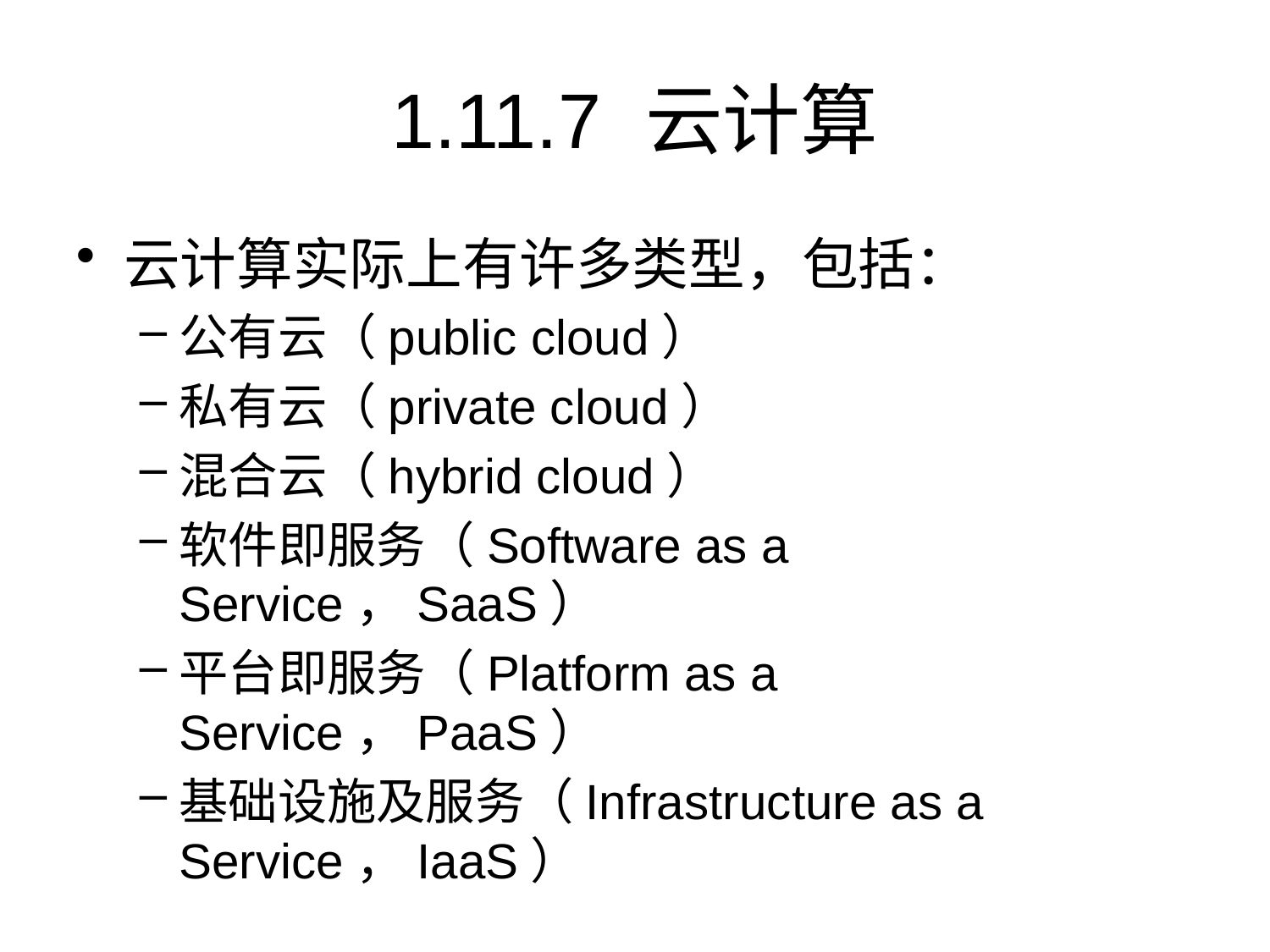

# 1.11.7	云计算
云计算实际上有许多类型，包括：
公有云（public cloud）
私有云（private cloud）
混合云（hybrid cloud）
软件即服务（Software as a Service，SaaS）
平台即服务（Platform as a Service，PaaS）
基础设施及服务（Infrastructure as a Service，IaaS）